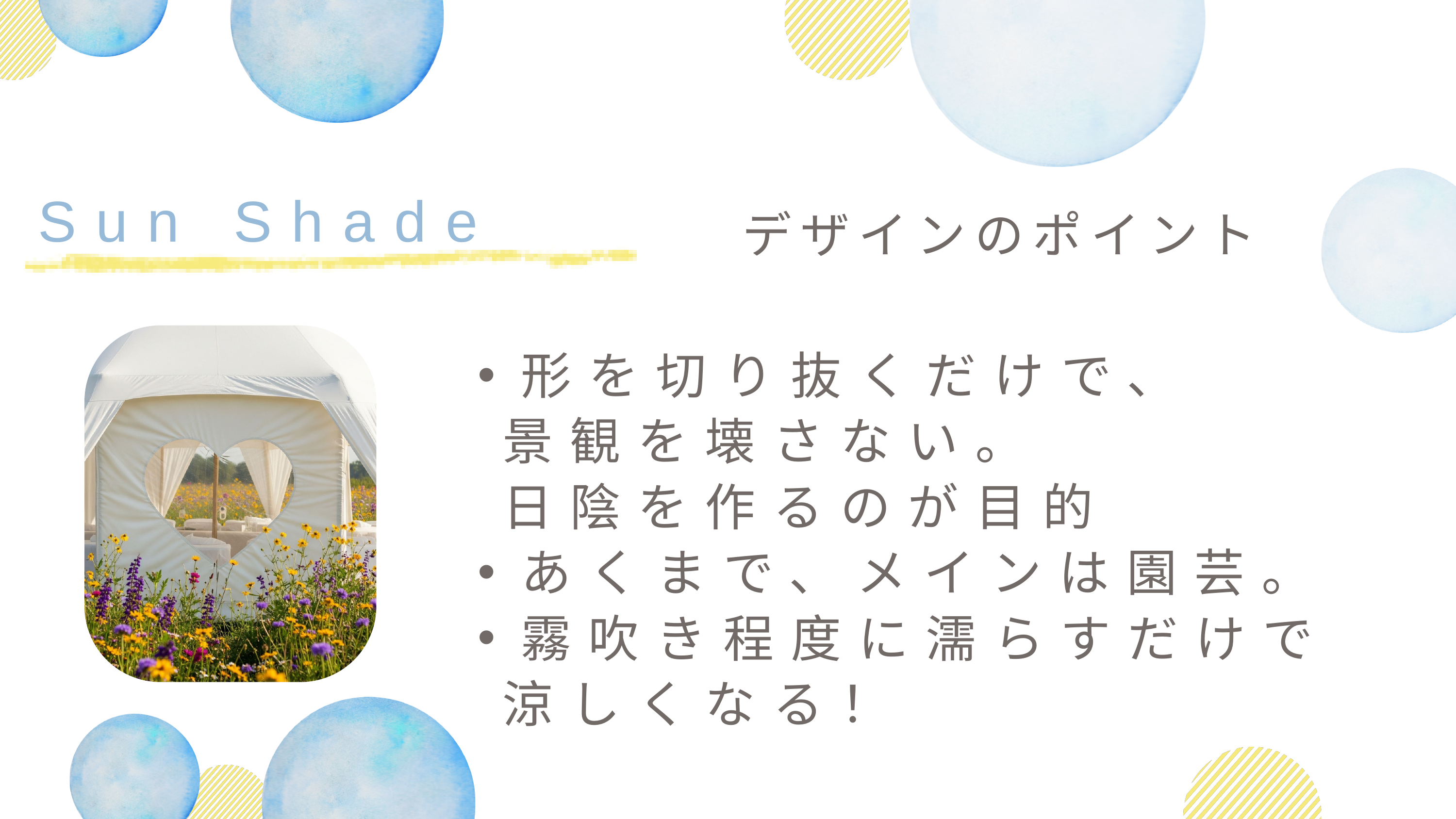

Sun Shade
デザインのポイント

形を切り抜くだけで、
　景観を壊さない。
　日陰を作るのが目的
あくまで、メインは園芸。
霧吹き程度に濡らすだけで
　涼しくなる！